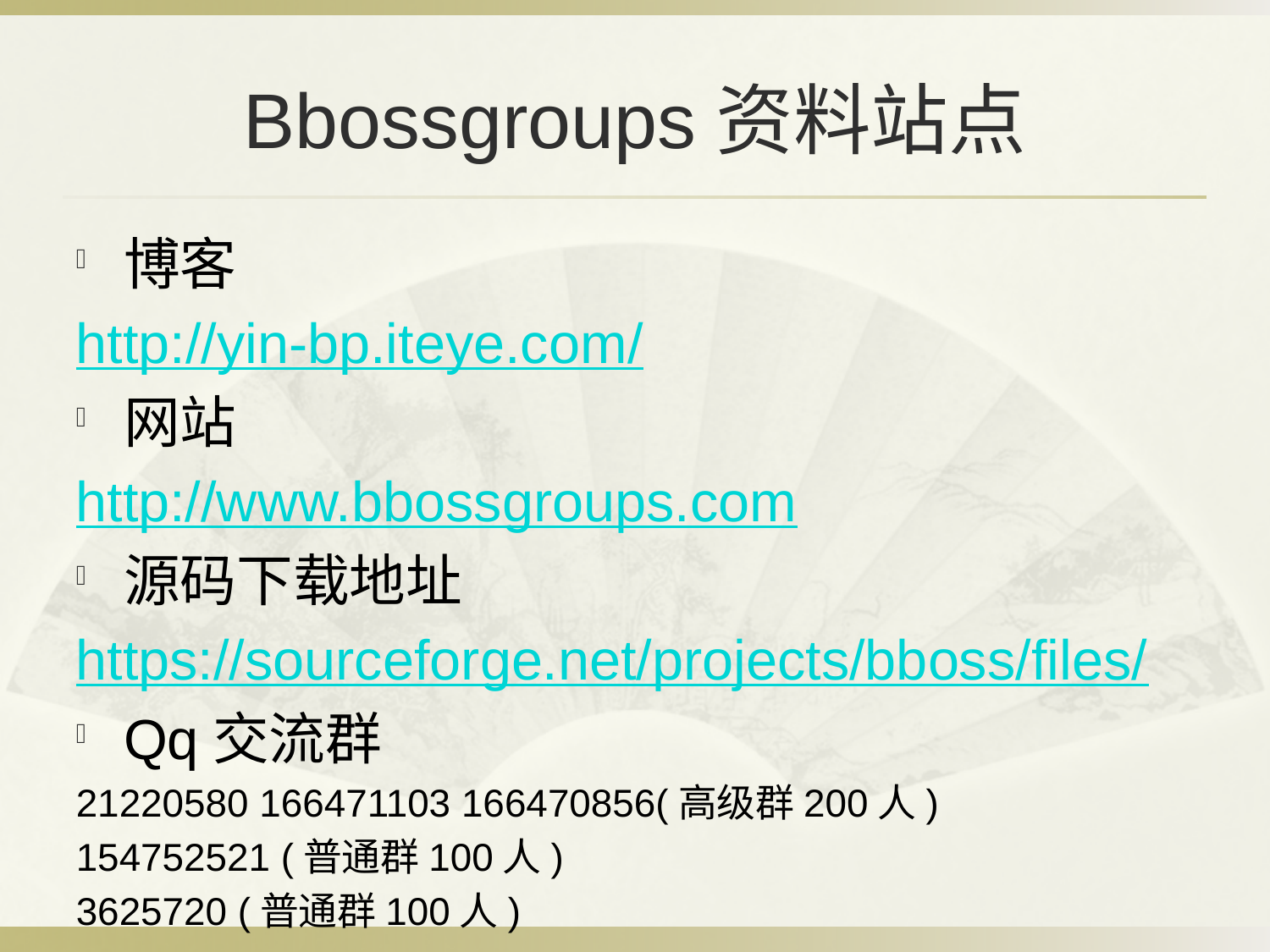

# Bbossgroups资料站点
博客
http://yin-bp.iteye.com/
网站
http://www.bbossgroups.com
源码下载地址
https://sourceforge.net/projects/bboss/files/
Qq交流群
21220580 166471103 166470856(高级群200人)
154752521 (普通群100人)
3625720 (普通群100人)